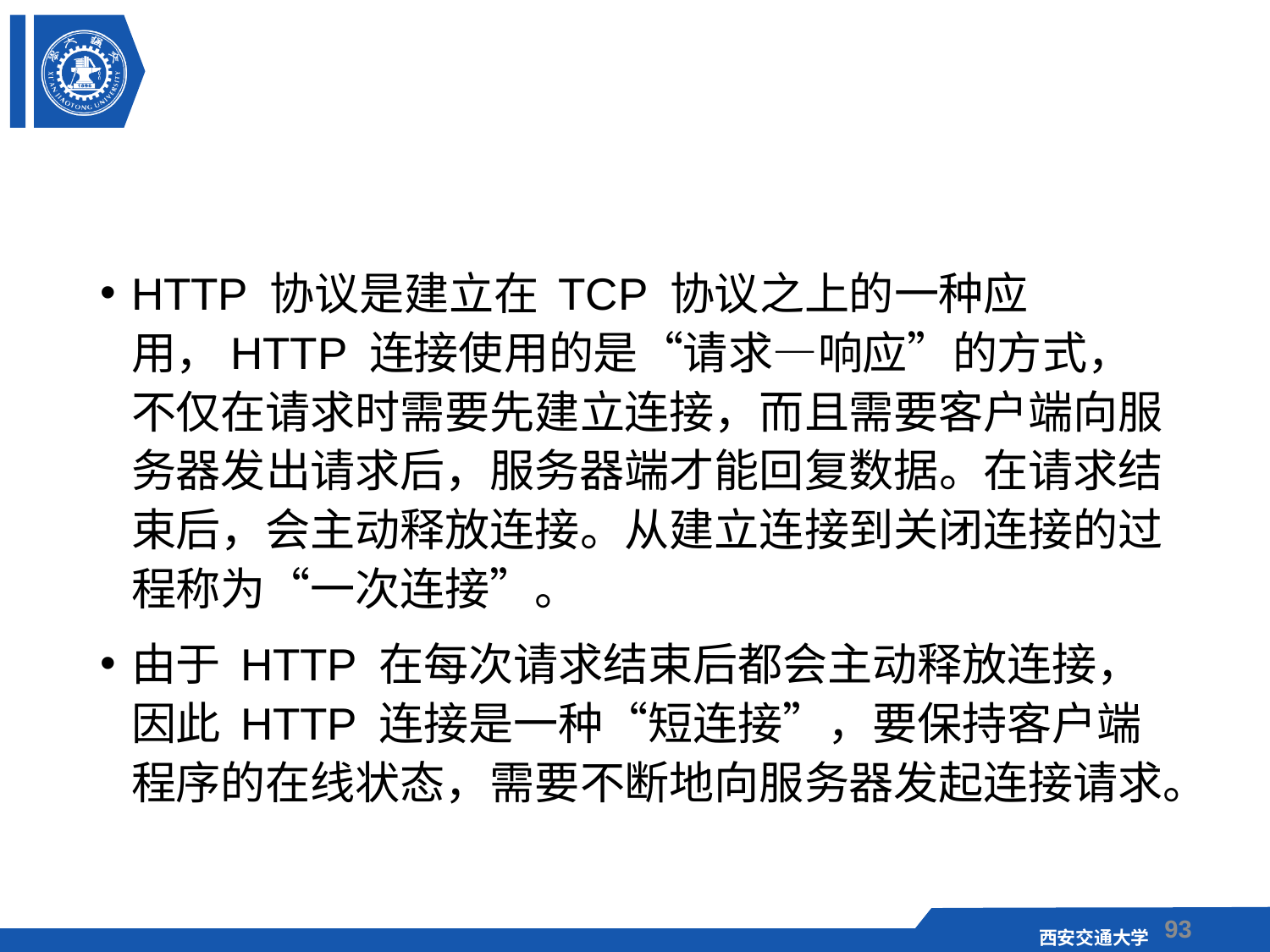

#
HTTP 协议是建立在 TCP 协议之上的一种应用，HTTP 连接使用的是“请求—响应”的方式，不仅在请求时需要先建立连接，而且需要客户端向服务器发出请求后，服务器端才能回复数据。在请求结束后，会主动释放连接。从建立连接到关闭连接的过程称为“一次连接”。
由于 HTTP 在每次请求结束后都会主动释放连接，因此 HTTP 连接是一种“短连接”，要保持客户端程序的在线状态，需要不断地向服务器发起连接请求。

93